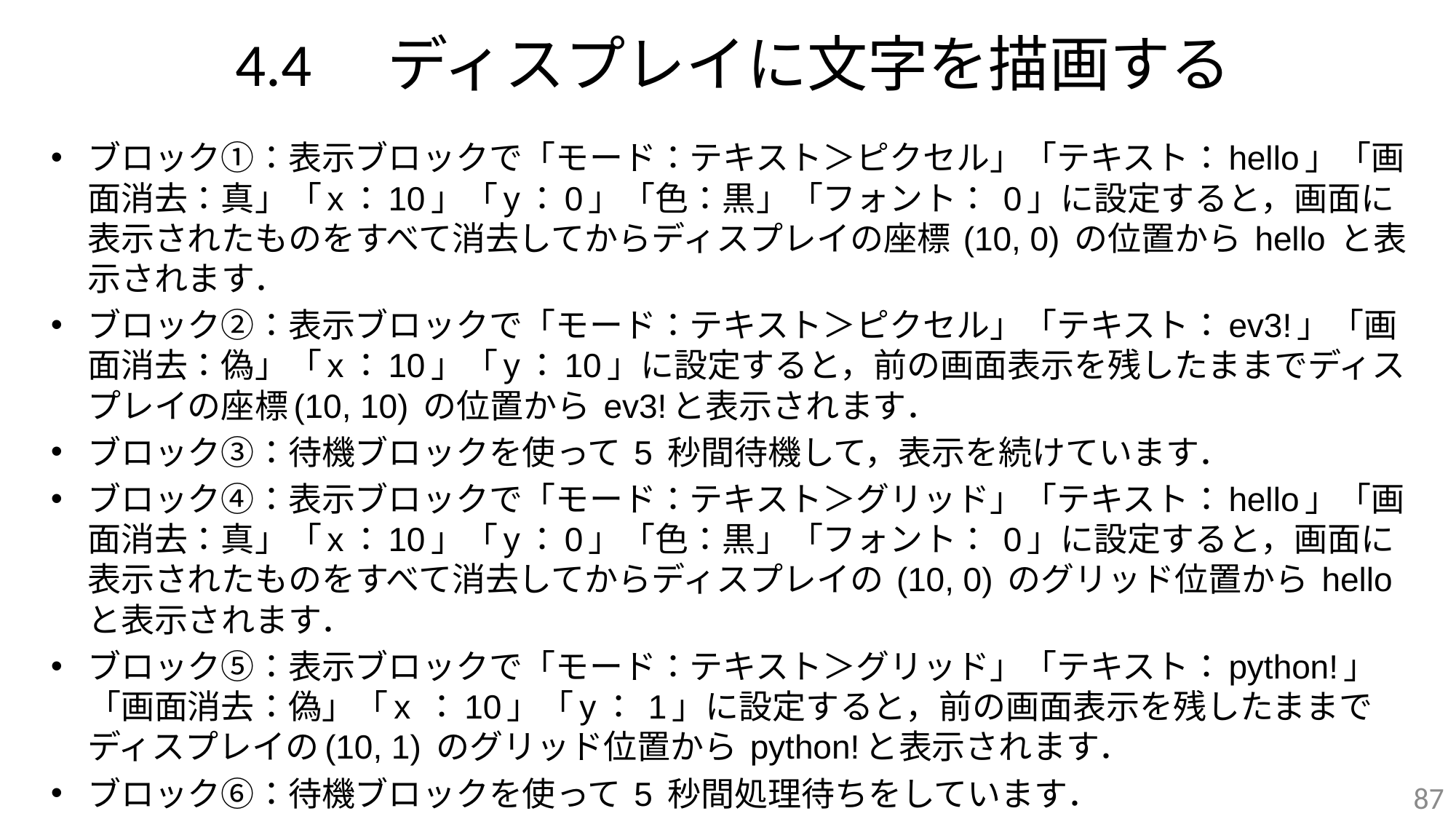

# 4.4　ディスプレイに文字を描画する
ブロック①：表示ブロックで「モード：テキスト＞ピクセル」「テキスト：hello」「画面消去：真」「x：10」「y：0」「色：黒」「フォント： 0」に設定すると，画面に表示されたものをすべて消去してからディスプレイの座標 (10, 0) の位置から hello と表示されます．
ブロック②：表示ブロックで「モード：テキスト＞ピクセル」「テキスト：ev3!」「画面消去：偽」「x：10」「y：10」に設定すると，前の画面表示を残したままでディスプレイの座標(10, 10) の位置から ev3!と表示されます．
ブロック③：待機ブロックを使って 5 秒間待機して，表示を続けています．
ブロック④：表示ブロックで「モード：テキスト＞グリッド」「テキスト：hello」「画面消去：真」「x：10」「y：0」「色：黒」「フォント： 0」に設定すると，画面に表示されたものをすべて消去してからディスプレイの (10, 0) のグリッド位置から hello と表示されます．
ブロック⑤：表示ブロックで「モード：テキスト＞グリッド」「テキスト：python!」「画面消去：偽」「x ：10」「y： 1」に設定すると，前の画面表示を残したままでディスプレイの(10, 1) のグリッド位置から python!と表示されます．
ブロック⑥：待機ブロックを使って 5 秒間処理待ちをしています．
87